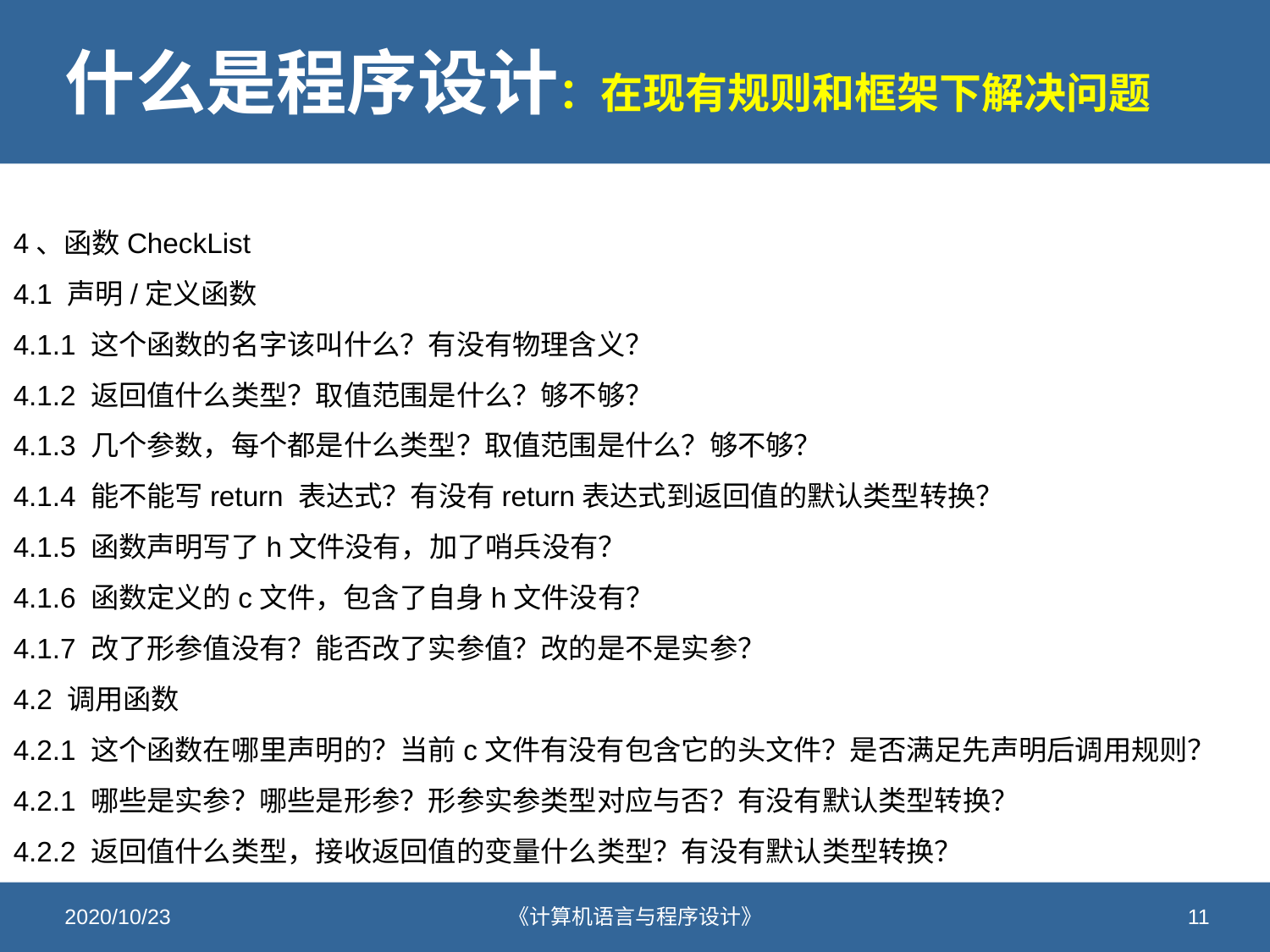

# 什么是程序设计：在现有规则和框架下解决问题
4、函数CheckList
4.1 声明/定义函数
4.1.1 这个函数的名字该叫什么？有没有物理含义？
4.1.2 返回值什么类型？取值范围是什么？够不够？
4.1.3 几个参数，每个都是什么类型？取值范围是什么？够不够？
4.1.4 能不能写return 表达式？有没有return表达式到返回值的默认类型转换？
4.1.5 函数声明写了h文件没有，加了哨兵没有？
4.1.6 函数定义的c文件，包含了自身h文件没有？
4.1.7 改了形参值没有？能否改了实参值？改的是不是实参？
4.2 调用函数
4.2.1 这个函数在哪里声明的？当前c文件有没有包含它的头文件？是否满足先声明后调用规则？
4.2.1 哪些是实参？哪些是形参？形参实参类型对应与否？有没有默认类型转换？
4.2.2 返回值什么类型，接收返回值的变量什么类型？有没有默认类型转换？
2020/10/23
《计算机语言与程序设计》
11